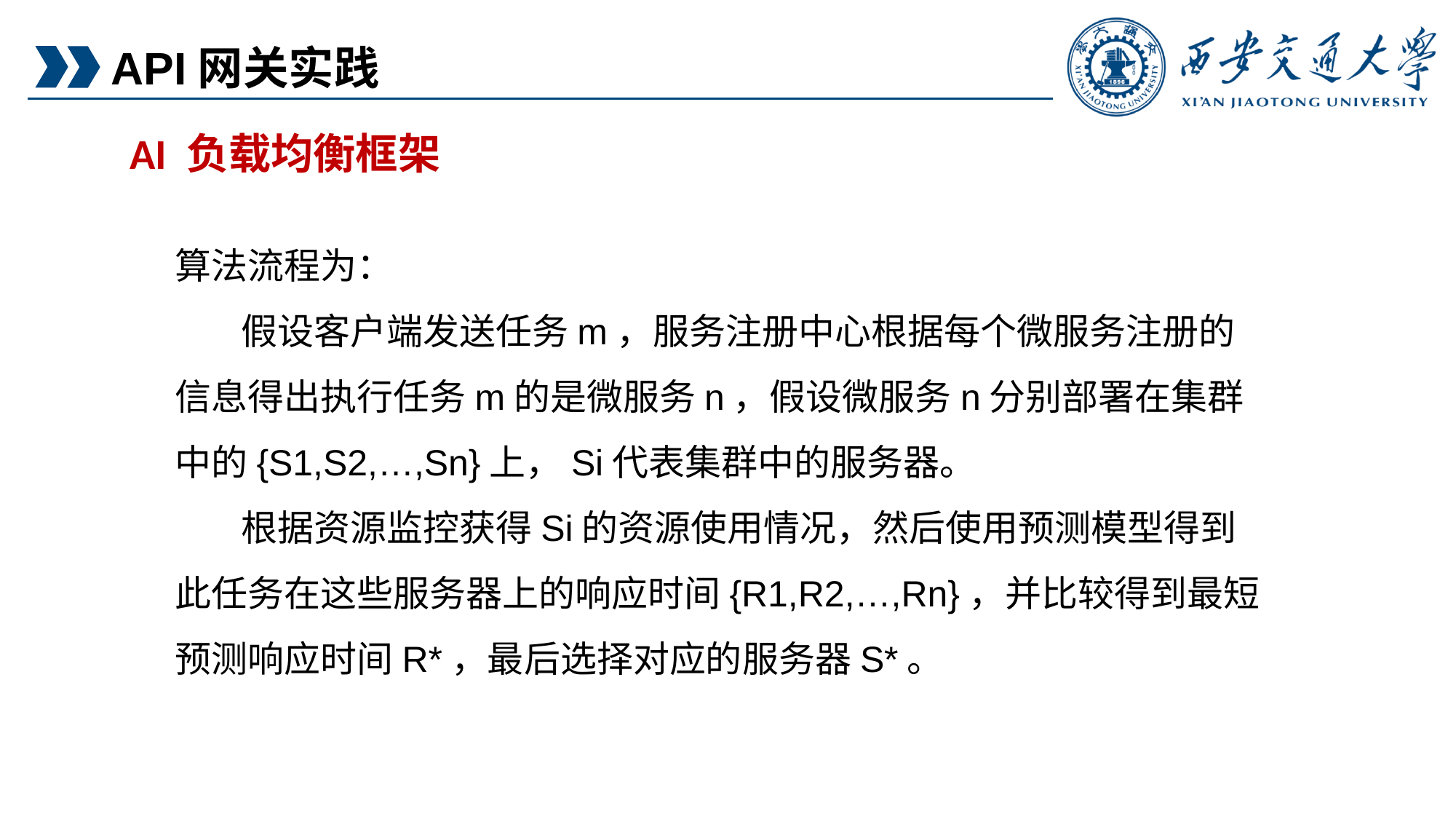

API网关实践

AI 负载均衡框架
算法流程为：
       假设客户端发送任务m，服务注册中心根据每个微服务注册的信息得出执行任务m的是微服务n，假设微服务n分别部署在集群中的{S1,S2,…,Sn}上，Si代表集群中的服务器。
       根据资源监控获得Si的资源使用情况，然后使用预测模型得到此任务在这些服务器上的响应时间{R1,R2,…,Rn}，并比较得到最短预测响应时间R*，最后选择对应的服务器S*。